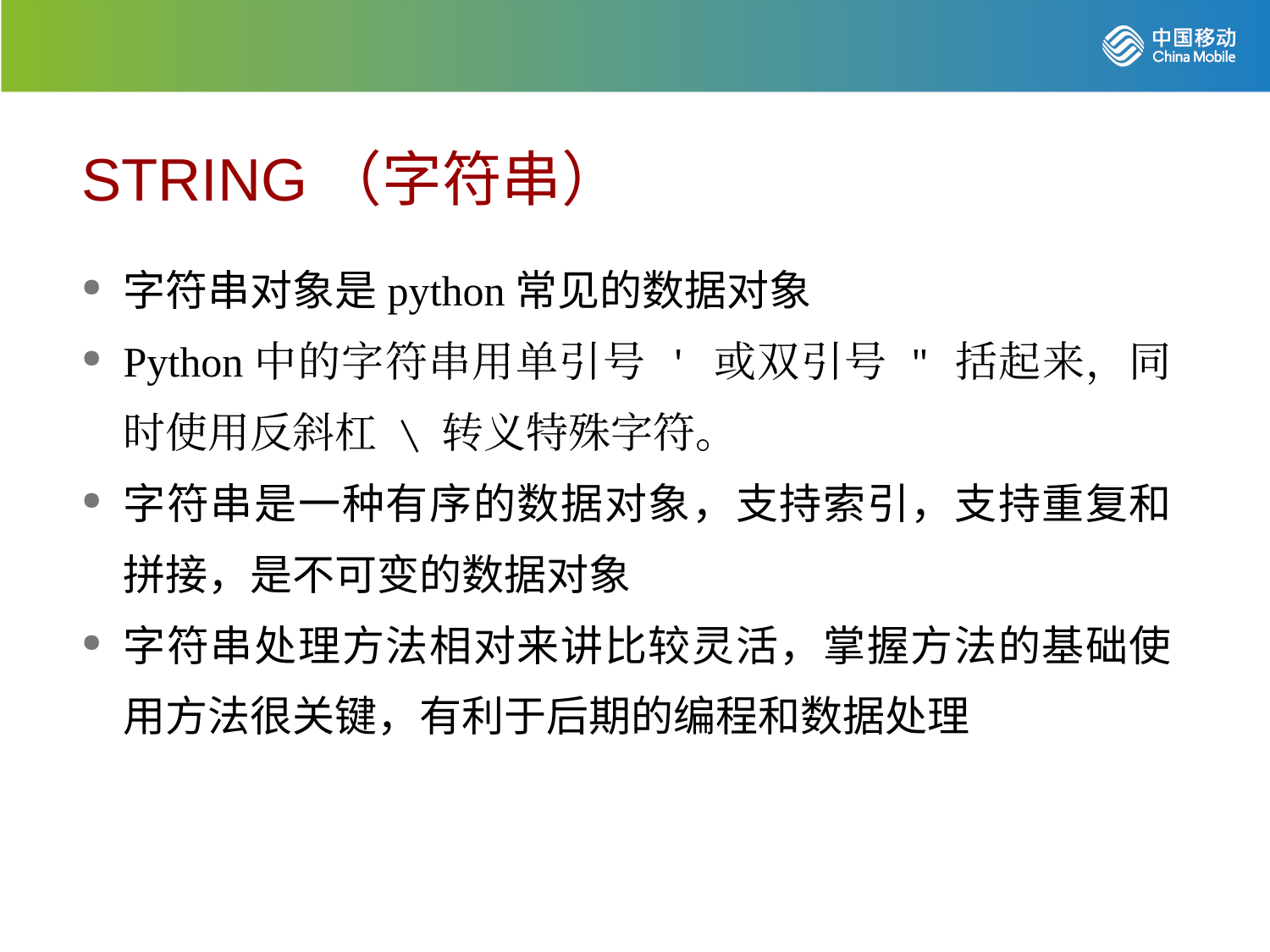

STRING（字符串）
字符串对象是python常见的数据对象
Python中的字符串用单引号 ' 或双引号 " 括起来，同时使用反斜杠 \ 转义特殊字符。
字符串是一种有序的数据对象，支持索引，支持重复和拼接，是不可变的数据对象
字符串处理方法相对来讲比较灵活，掌握方法的基础使用方法很关键，有利于后期的编程和数据处理